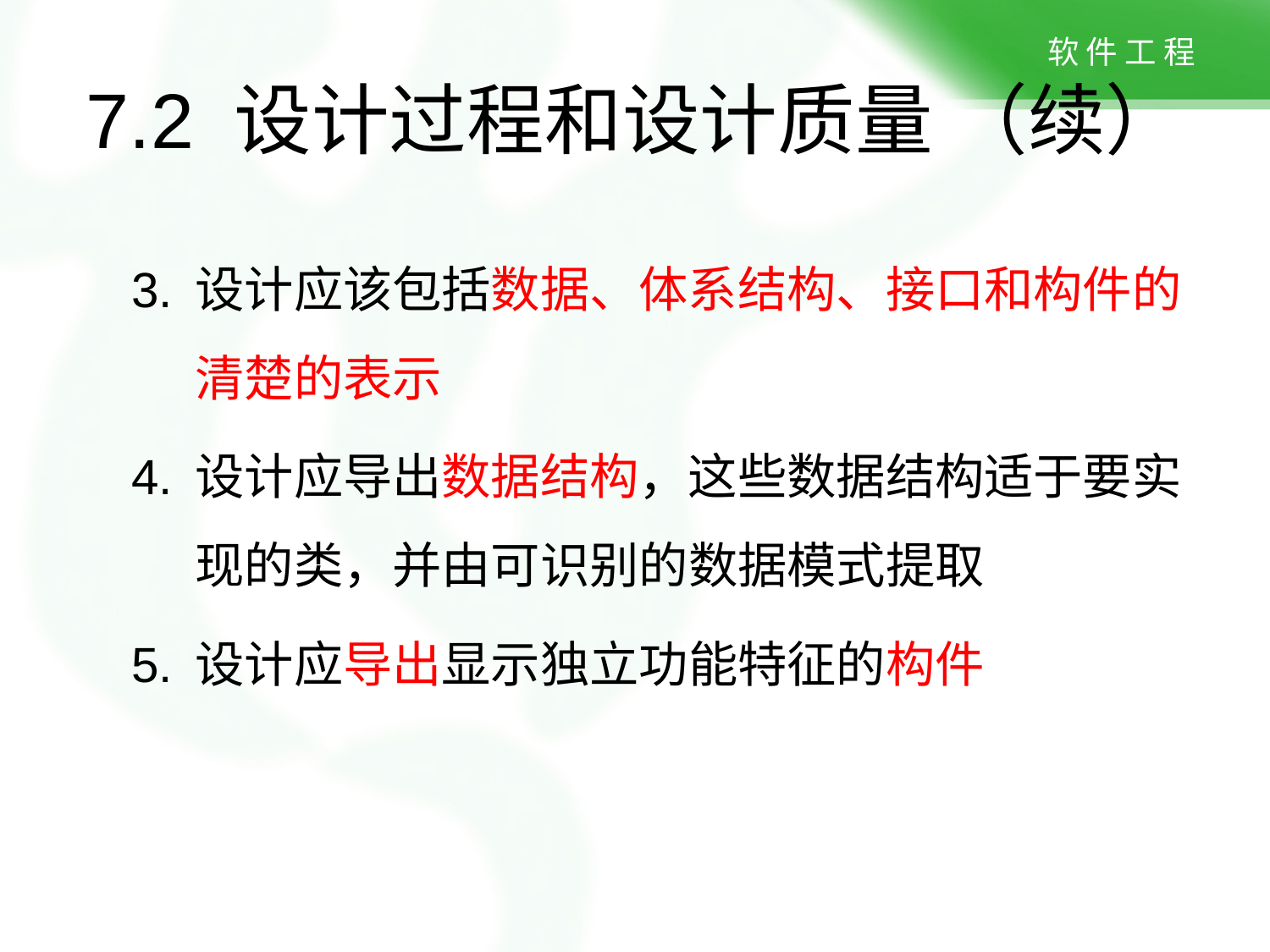

7.2 设计过程和设计质量 （续）
设计应该包括数据、体系结构、接口和构件的清楚的表示
设计应导出数据结构，这些数据结构适于要实现的类，并由可识别的数据模式提取
设计应导出显示独立功能特征的构件